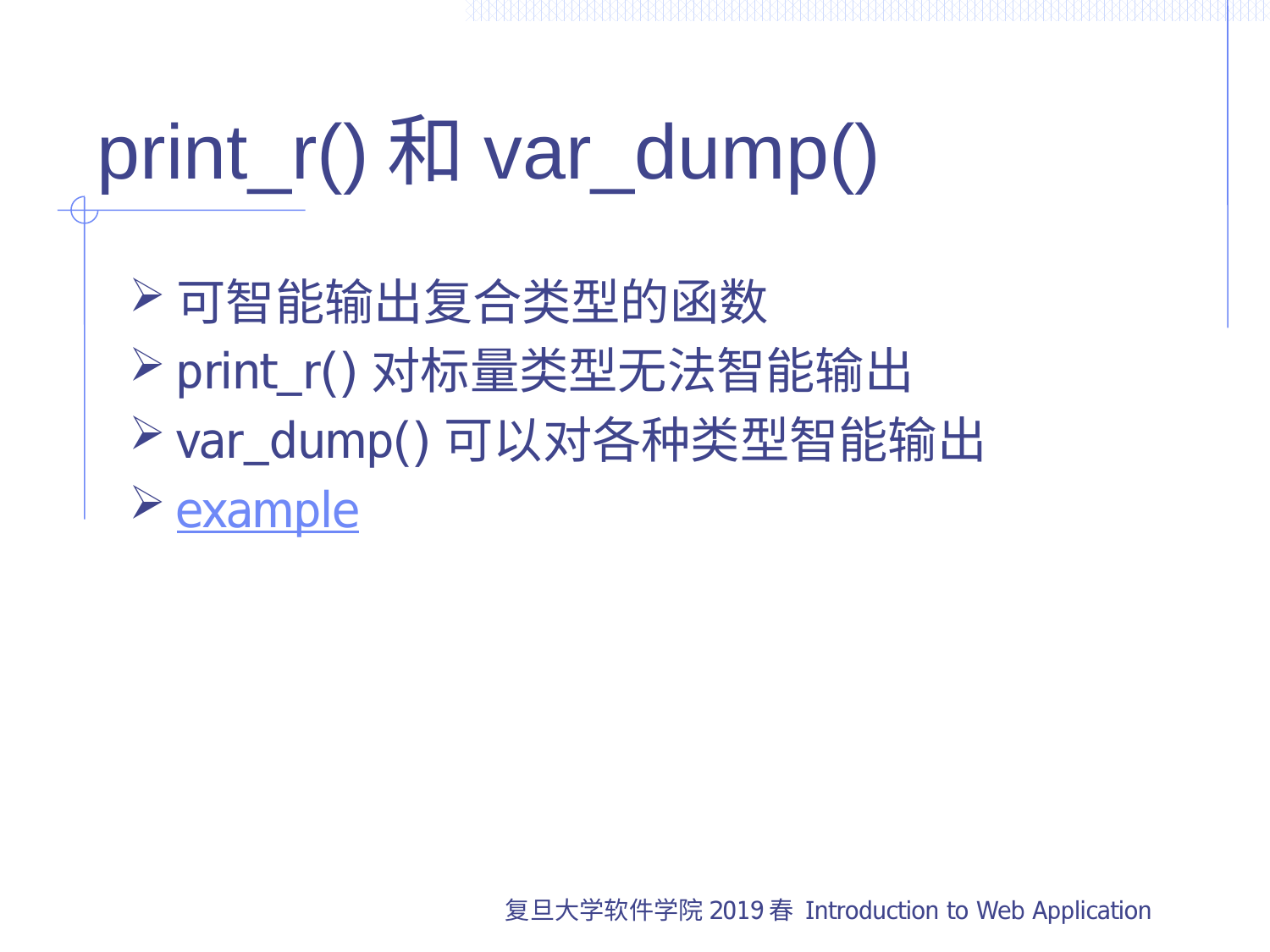

# print_r()和var_dump()
可智能输出复合类型的函数
print_r()对标量类型无法智能输出
var_dump()可以对各种类型智能输出
example